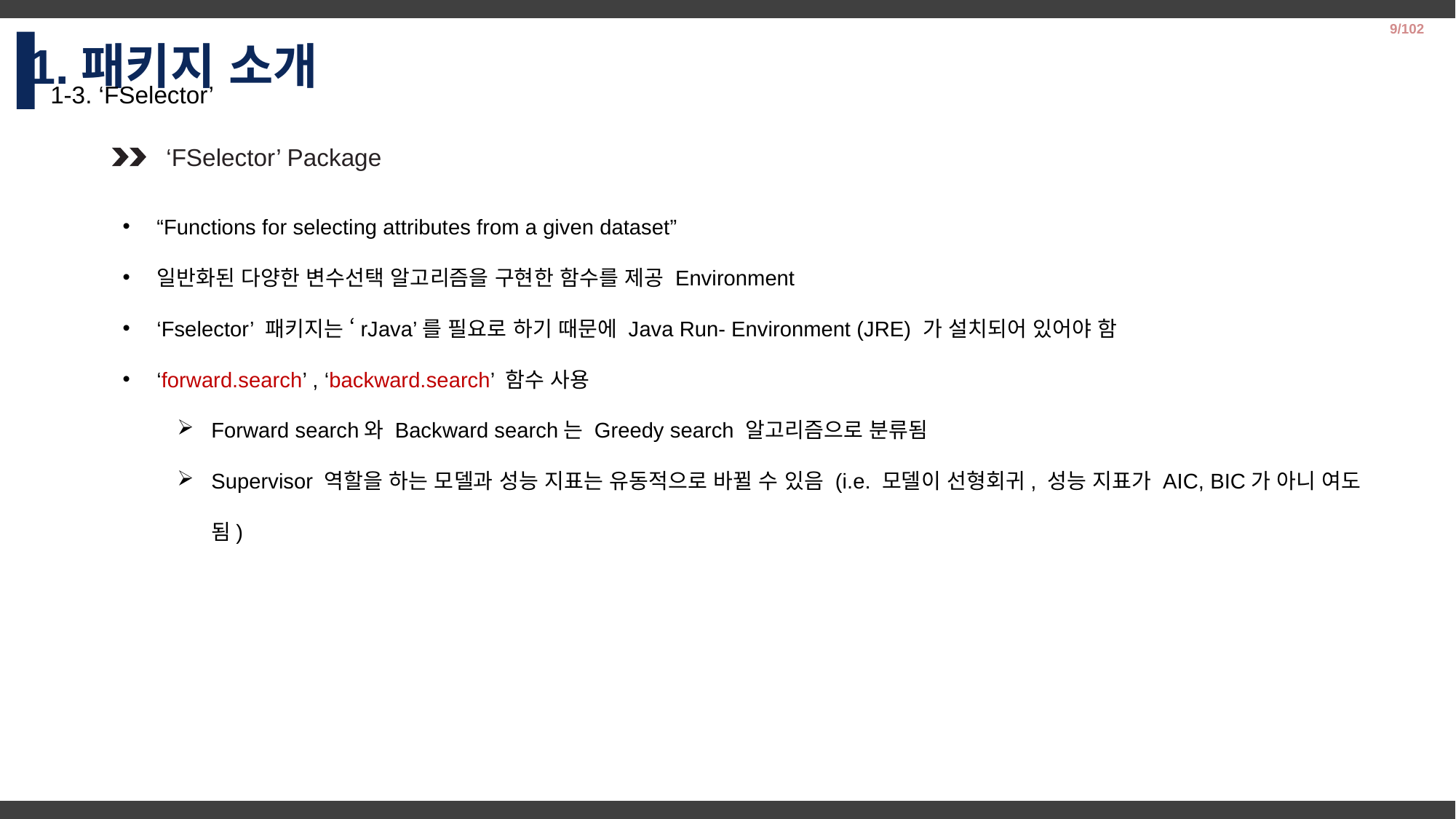

1.패키지 소개
9/102

1-3. ‘FSelector’
‘FSelector’ Package

“Functions for selecting attributes from a given dataset”
일반화된 다양한 변수선택 알고리즘을 구현한 함수를 제공 Environment
‘Fselector’ 패키지는 ‘rJava’를 필요로 하기 때문에 Java Run- Environment (JRE) 가 설치되어 있어야 함
‘forward.search’ , ‘backward.search’ 함수 사용
Forward search와 Backward search는 Greedy search 알고리즘으로 분류됨
Supervisor 역할을 하는 모델과 성능 지표는 유동적으로 바뀔 수 있음 (i.e. 모델이 선형회귀, 성능 지표가 AIC, BIC가 아니 여도 됨)
2014-2 Business Logistics Team Project